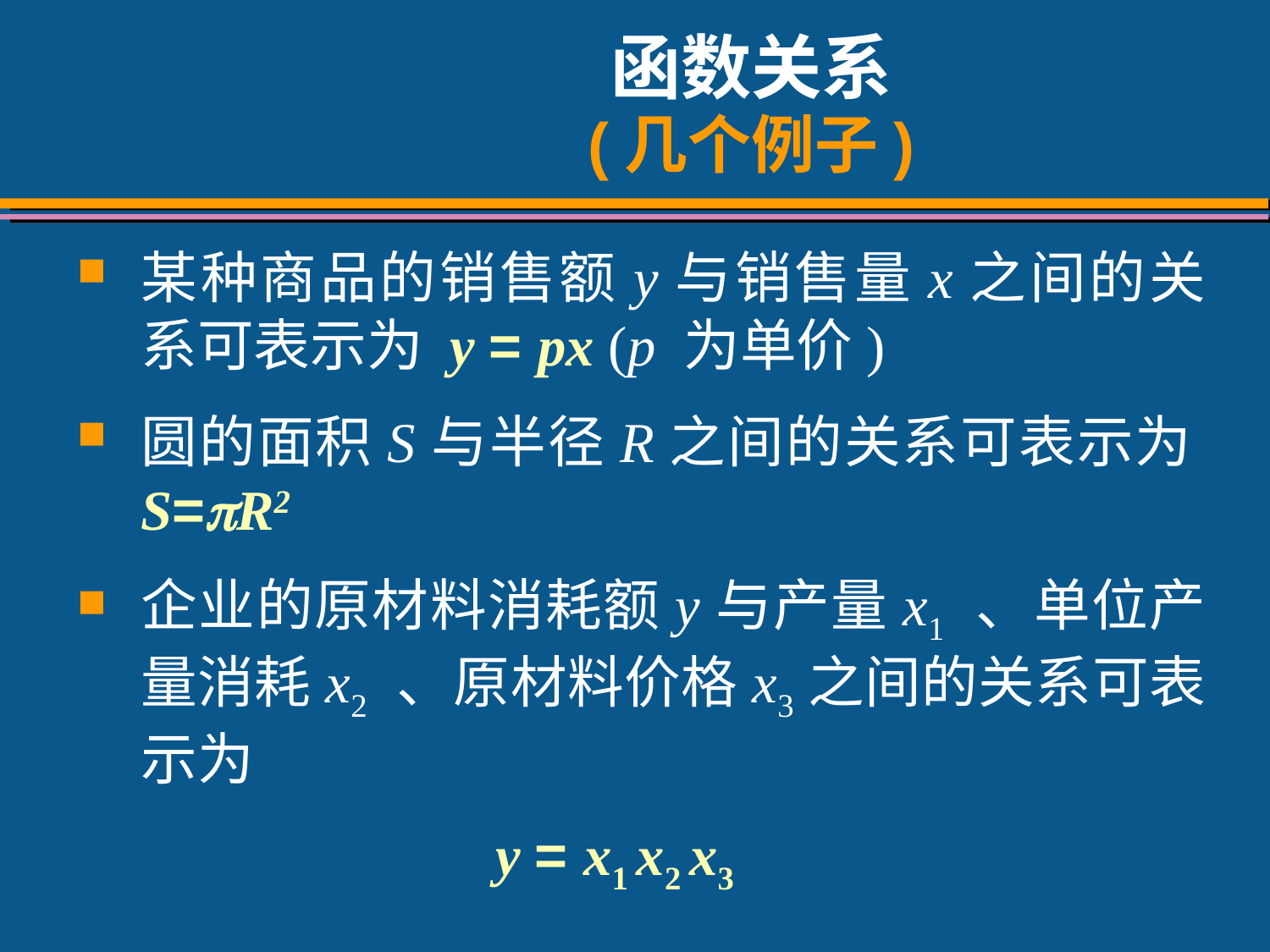

# 函数关系 (几个例子)
某种商品的销售额y与销售量x之间的关系可表示为 y = px (p 为单价)
圆的面积S与半径R之间的关系可表示为S=πR2
企业的原材料消耗额y与产量x1 、单位产量消耗x2 、原材料价格x3之间的关系可表示为
                         y = x1 x2 x3